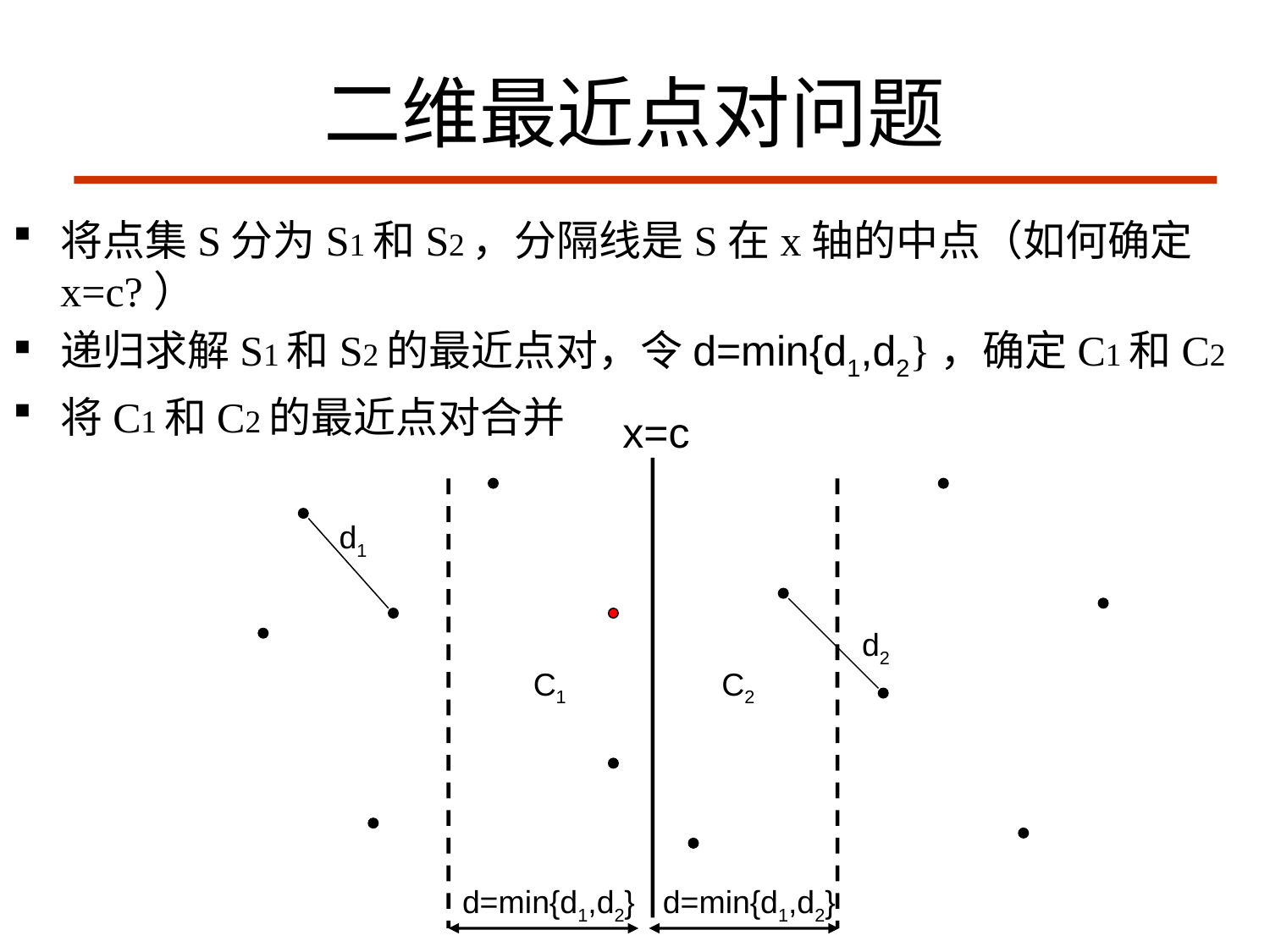

# 二维最近点对问题
将点集S分为S1和S2，分隔线是S在x轴的中点（如何确定x=c?）
递归求解S1和S2的最近点对，令d=min{d1,d2}，确定C1和C2
将C1和C2的最近点对合并
x=c

d1

d2

C1
C2

d=min{d1,d2}

d=min{d1,d2}